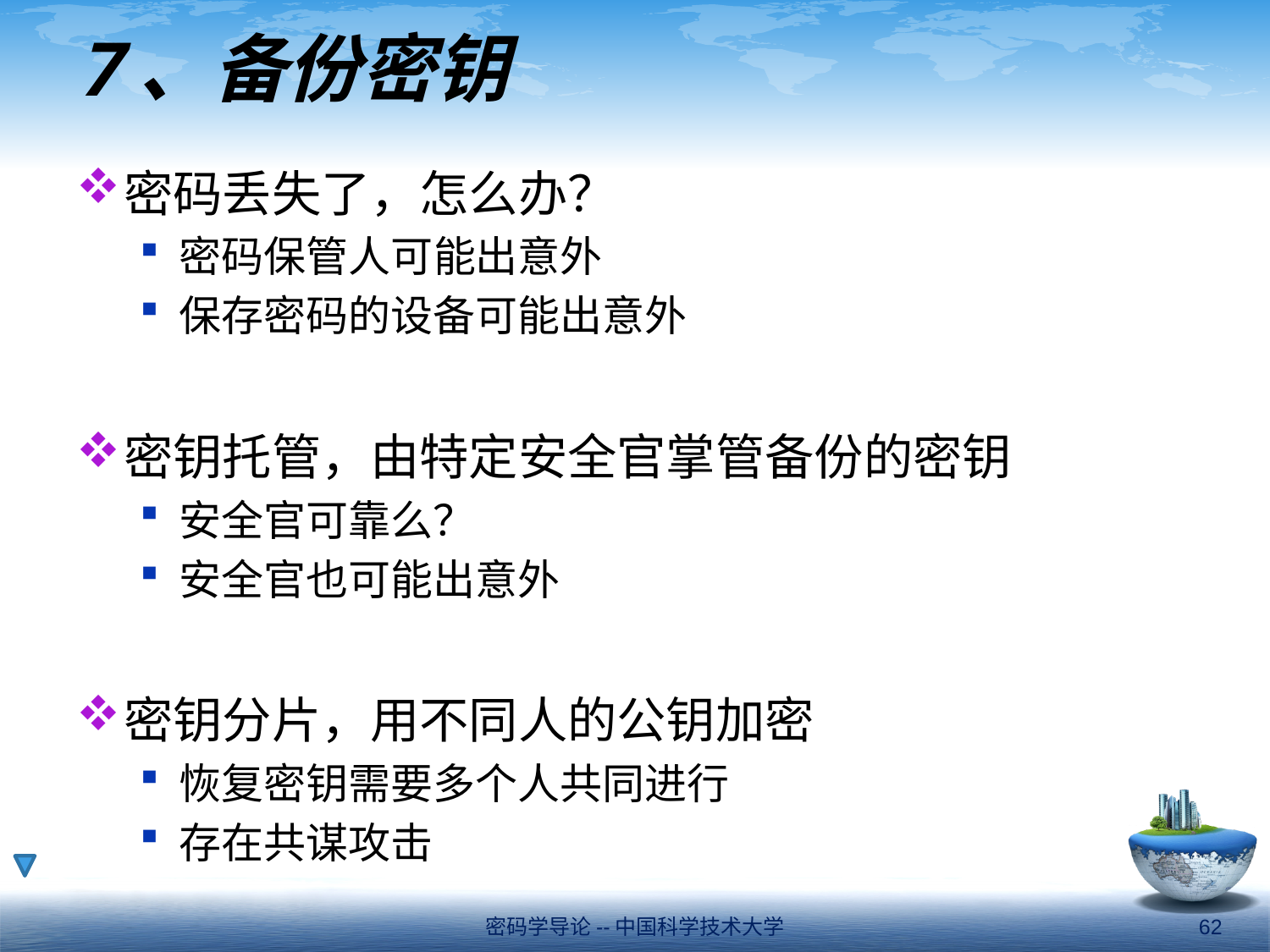

# 7、备份密钥
密码丢失了，怎么办？
密码保管人可能出意外
保存密码的设备可能出意外

密钥托管，由特定安全官掌管备份的密钥
安全官可靠么？
安全官也可能出意外

密钥分片，用不同人的公钥加密
恢复密钥需要多个人共同进行
存在共谋攻击

密码学导论--中国科学技术大学
62